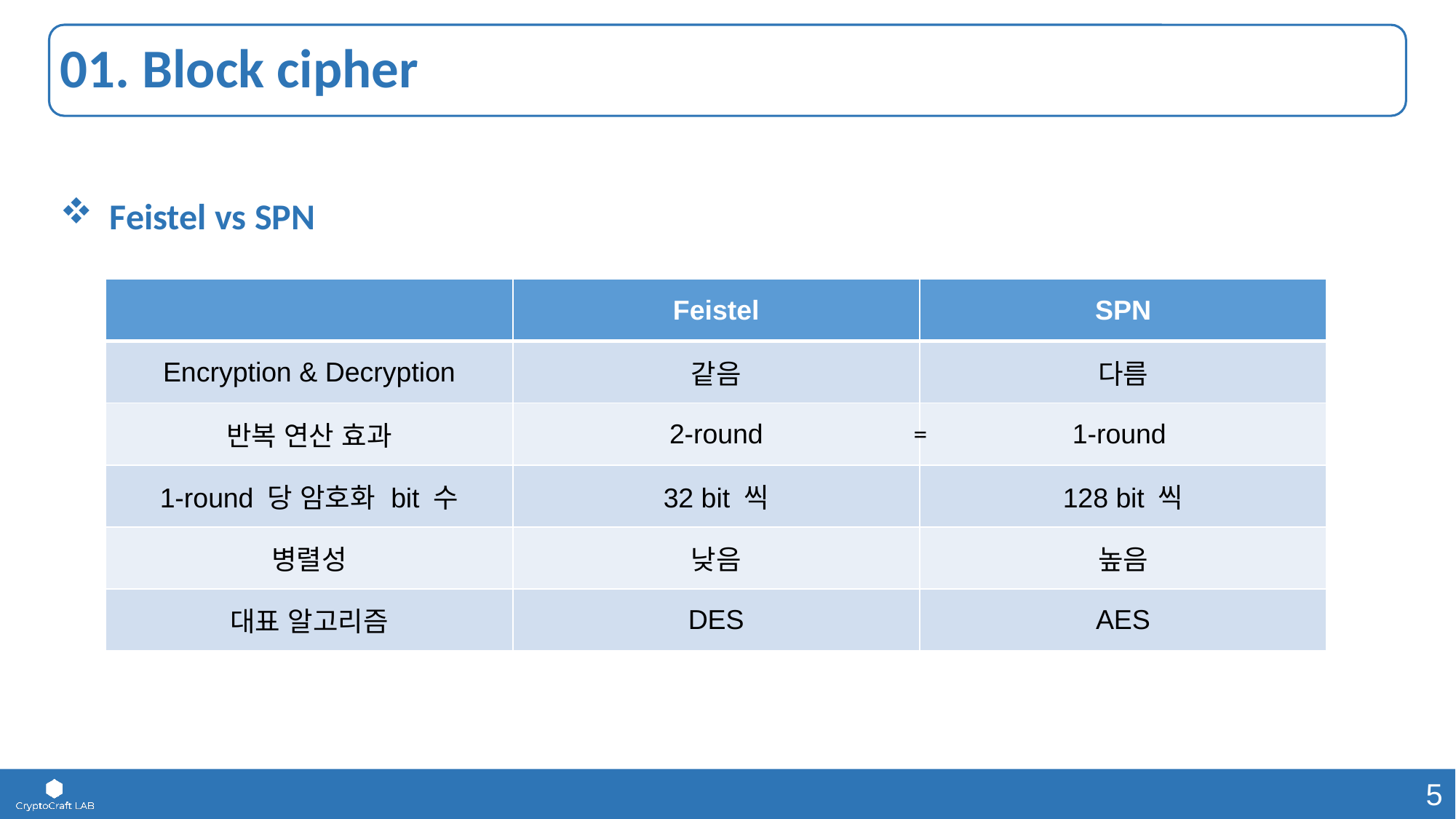

# 01. Block cipher
  Feistel vs SPN
|  | Feistel | SPN |
| --- | --- | --- |
| Encryption & Decryption | 같음 | 다름 |
| 반복 연산 효과 | 2-round | 1-round |
| 1-round 당 암호화 bit 수 | 32 bit 씩 | 128 bit 씩 |
| 병렬성 | 낮음 | 높음 |
| 대표 알고리즘 | DES | AES |
=